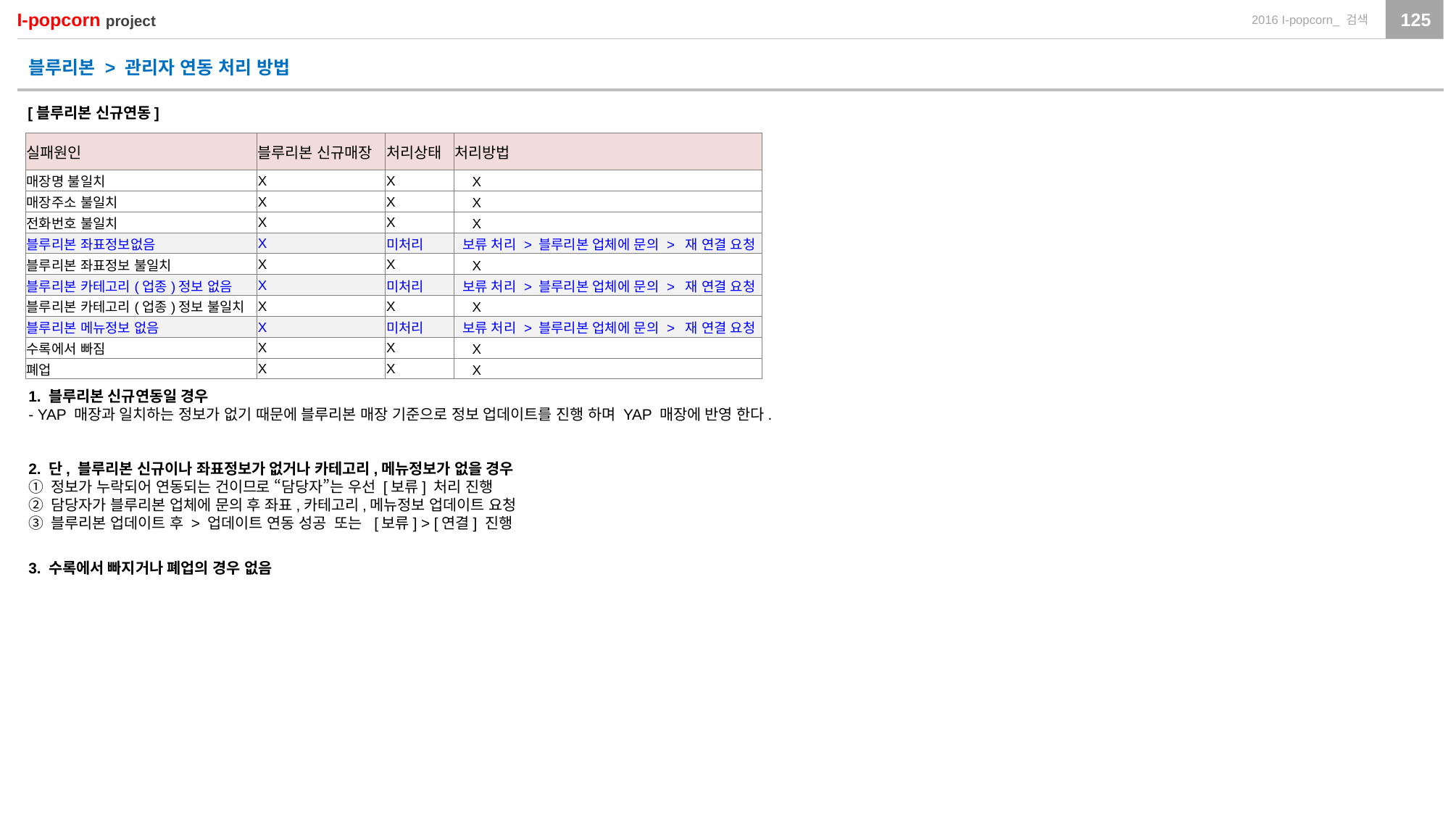

블루리본 > 관리자 연동 처리 방법
[블루리본 신규연동]
| 실패원인 | 블루리본 신규매장 | 처리상태 | 처리방법 |
| --- | --- | --- | --- |
| 매장명 불일치 | X | X | X |
| 매장주소 불일치 | X | X | X |
| 전화번호 불일치 | X | X | X |
| 블루리본 좌표정보없음 | X | 미처리 | 보류 처리 > 블루리본 업체에 문의 > 재 연결 요청 |
| 블루리본 좌표정보 불일치 | X | X | X |
| 블루리본 카테고리(업종)정보 없음 | X | 미처리 | 보류 처리 > 블루리본 업체에 문의 > 재 연결 요청 |
| 블루리본 카테고리(업종)정보 불일치 | X | X | X |
| 블루리본 메뉴정보 없음 | X | 미처리 | 보류 처리 > 블루리본 업체에 문의 > 재 연결 요청 |
| 수록에서 빠짐 | X | X | X |
| 폐업 | X | X | X |
1. 블루리본 신규연동일 경우
- YAP 매장과 일치하는 정보가 없기 때문에 블루리본 매장 기준으로 정보 업데이트를 진행 하며 YAP 매장에 반영 한다.

2. 단, 블루리본 신규이나 좌표정보가 없거나 카테고리,메뉴정보가 없을 경우
① 정보가 누락되어 연동되는 건이므로 “담당자”는 우선 [보류] 처리 진행
② 담당자가 블루리본 업체에 문의 후 좌표,카테고리,메뉴정보 업데이트 요청
③ 블루리본 업데이트 후 > 업데이트 연동 성공  또는  [보류] > [연결] 진행

3. 수록에서 빠지거나 폐업의 경우 없음